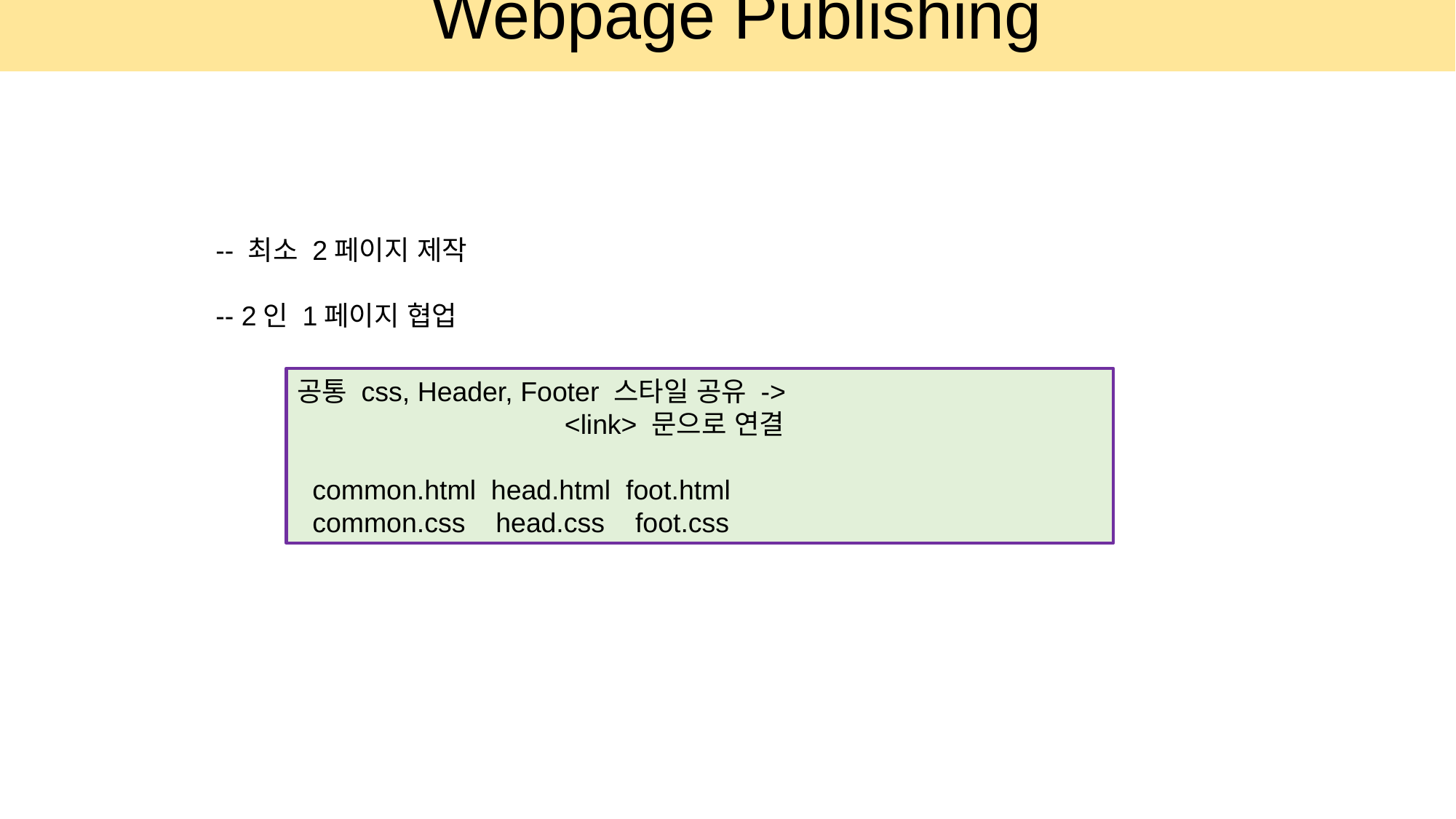

Webpage Publishing
-- 최소 2페이지 제작

-- 2인 1페이지 협업
공통 css, Header, Footer 스타일 공유 ->
                                   <link> 문으로 연결

  common.html  head.html  foot.html
  common.css    head.css    foot.css